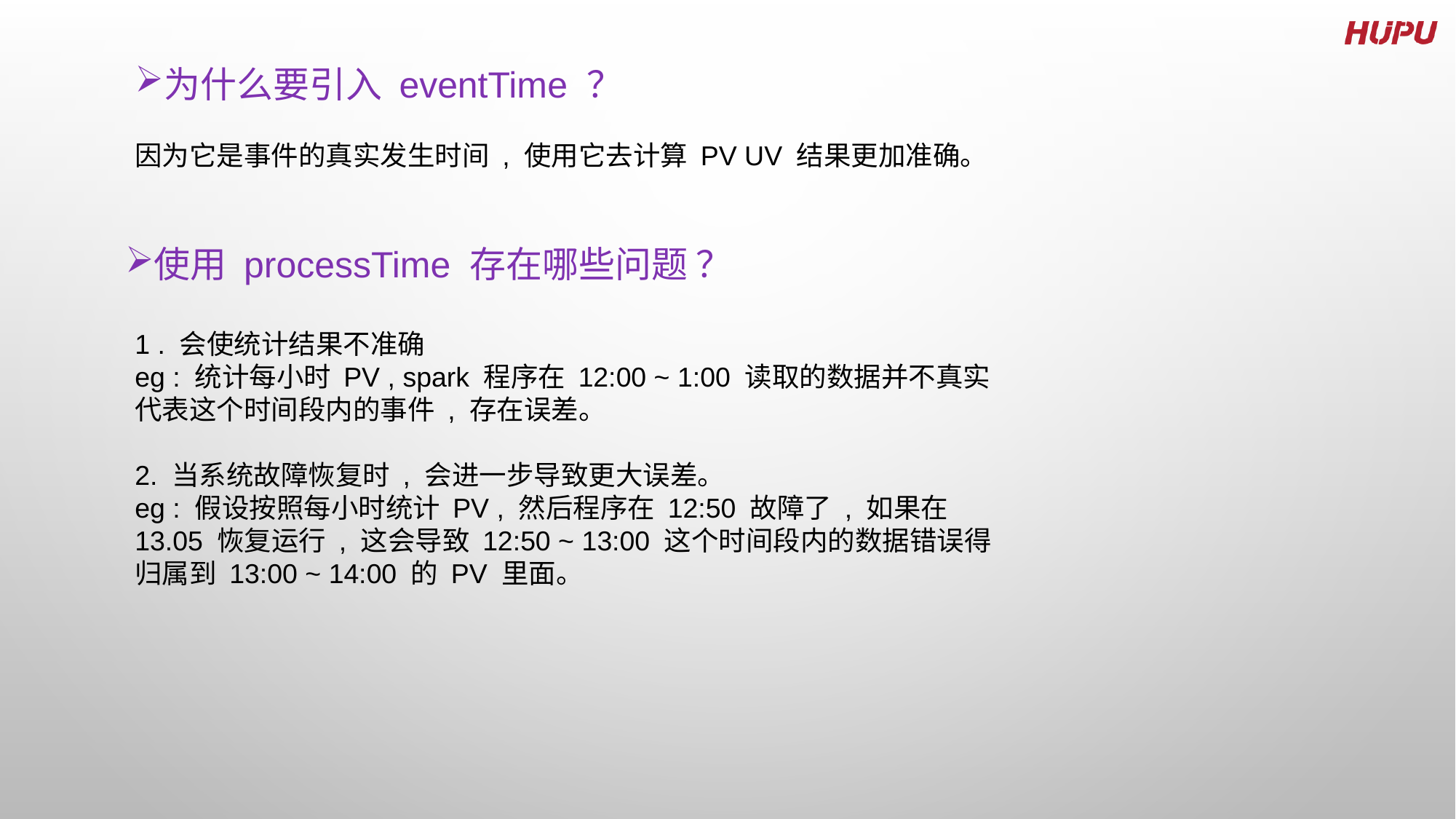

为什么要引入 eventTime ？
因为它是事件的真实发生时间 , 使用它去计算 PV UV 结果更加准确。
使用 processTime 存在哪些问题 ？
1 . 会使统计结果不准确
eg : 统计每小时 PV , spark 程序在 12:00 ~ 1:00 读取的数据并不真实代表这个时间段内的事件 , 存在误差。

2. 当系统故障恢复时 , 会进一步导致更大误差。
eg : 假设按照每小时统计 PV , 然后程序在 12:50 故障了 , 如果在 13.05 恢复运行 , 这会导致 12:50 ~ 13:00 这个时间段内的数据错误得归属到 13:00 ~ 14:00 的 PV 里面。